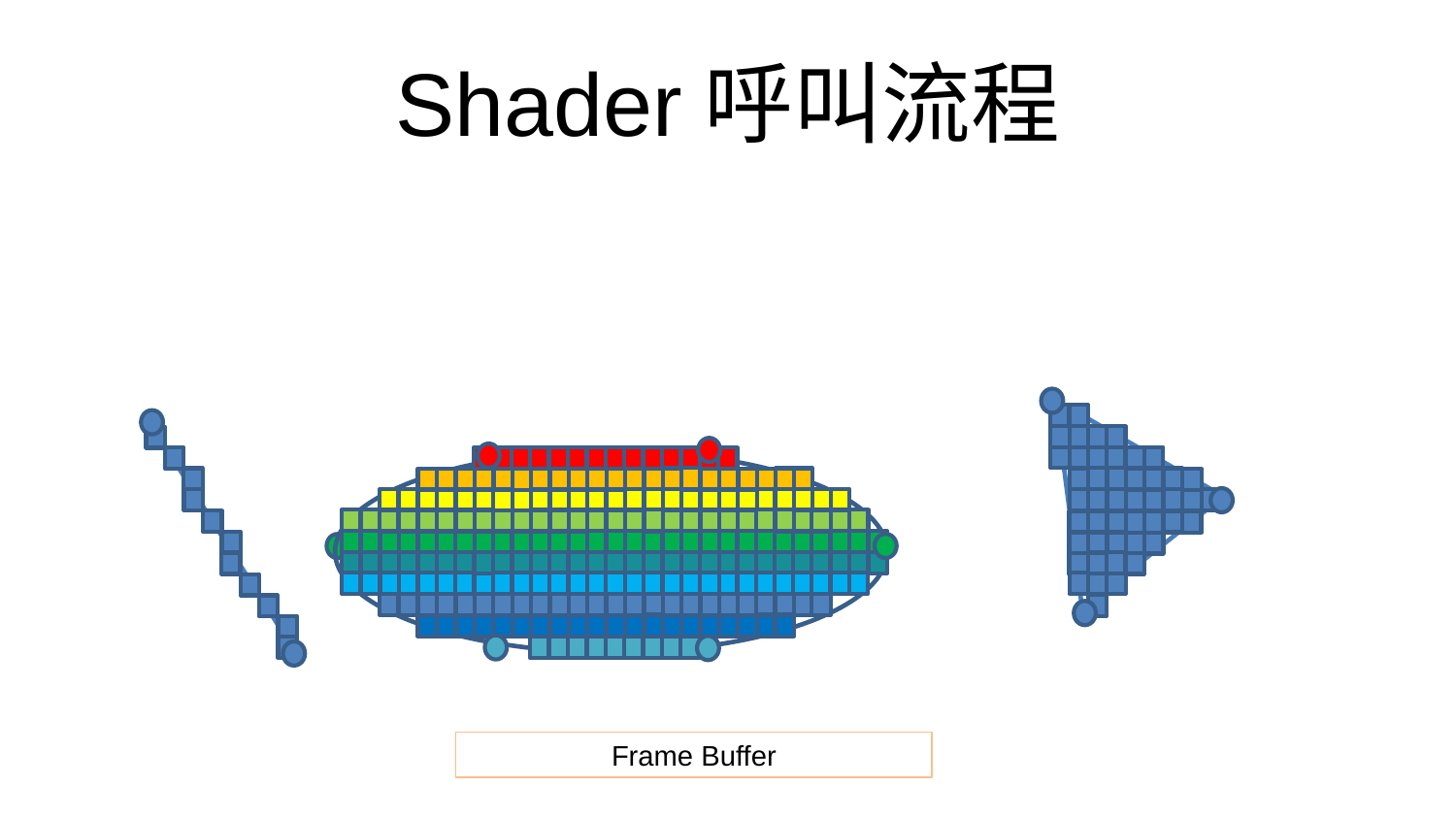

# Shader呼叫流程

片段著色器 (Fragment Shader)
Frame Buffer